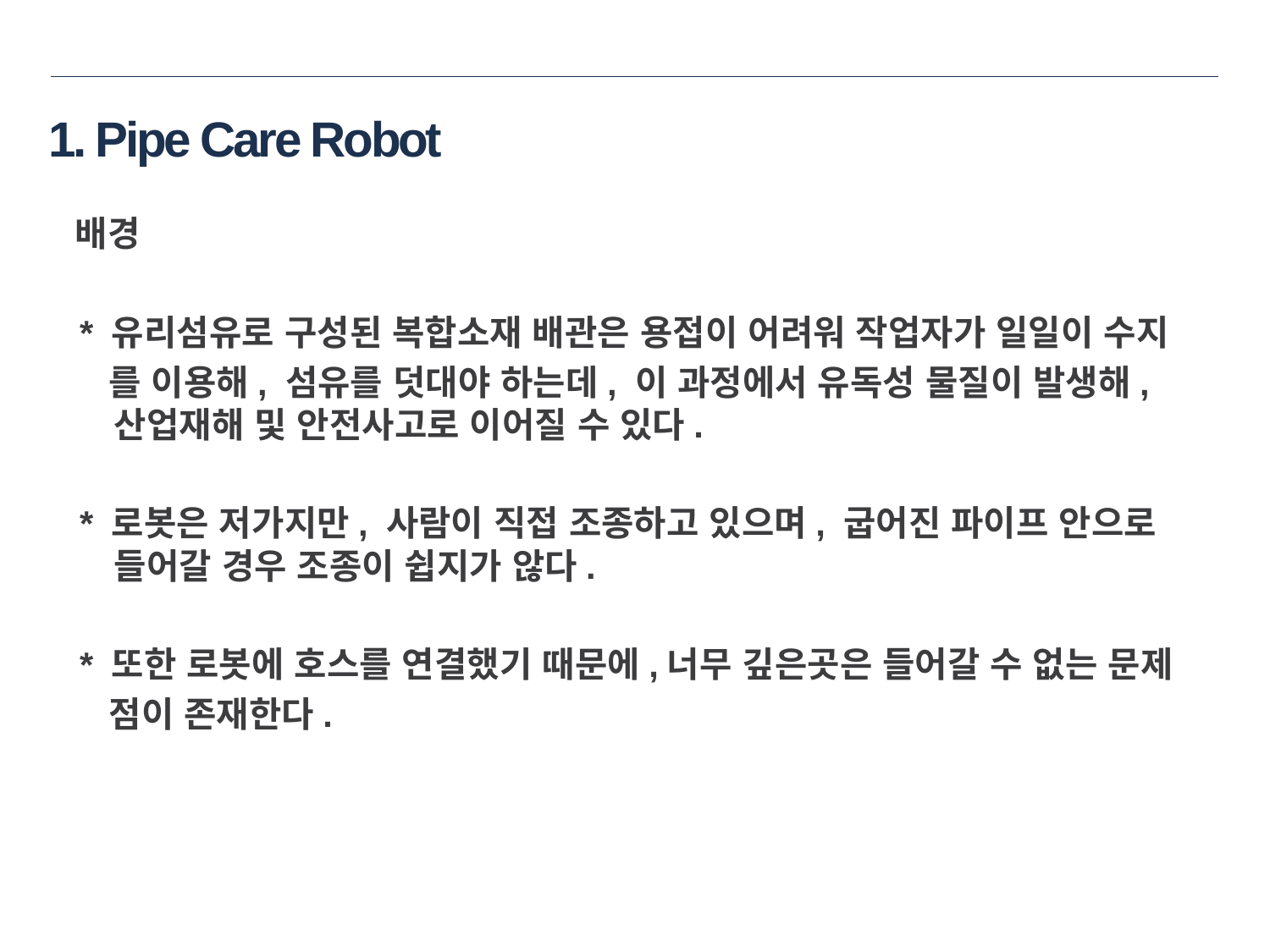

# 1. Pipe Care Robot

  배경

   * 유리섬유로 구성된 복합소재 배관은 용접이 어려워 작업자가 일일이 수지
     를 이용해, 섬유를 덧대야 하는데, 이 과정에서 유독성 물질이 발생해,  산업재해 및 안전사고로 이어질 수 있다.

   * 로봇은 저가지만, 사람이 직접 조종하고 있으며, 굽어진 파이프 안으로 들어갈 경우 조종이 쉽지가 않다.

   * 또한 로봇에 호스를 연결했기 때문에,너무 깊은곳은 들어갈 수 없는 문제
     점이 존재한다.